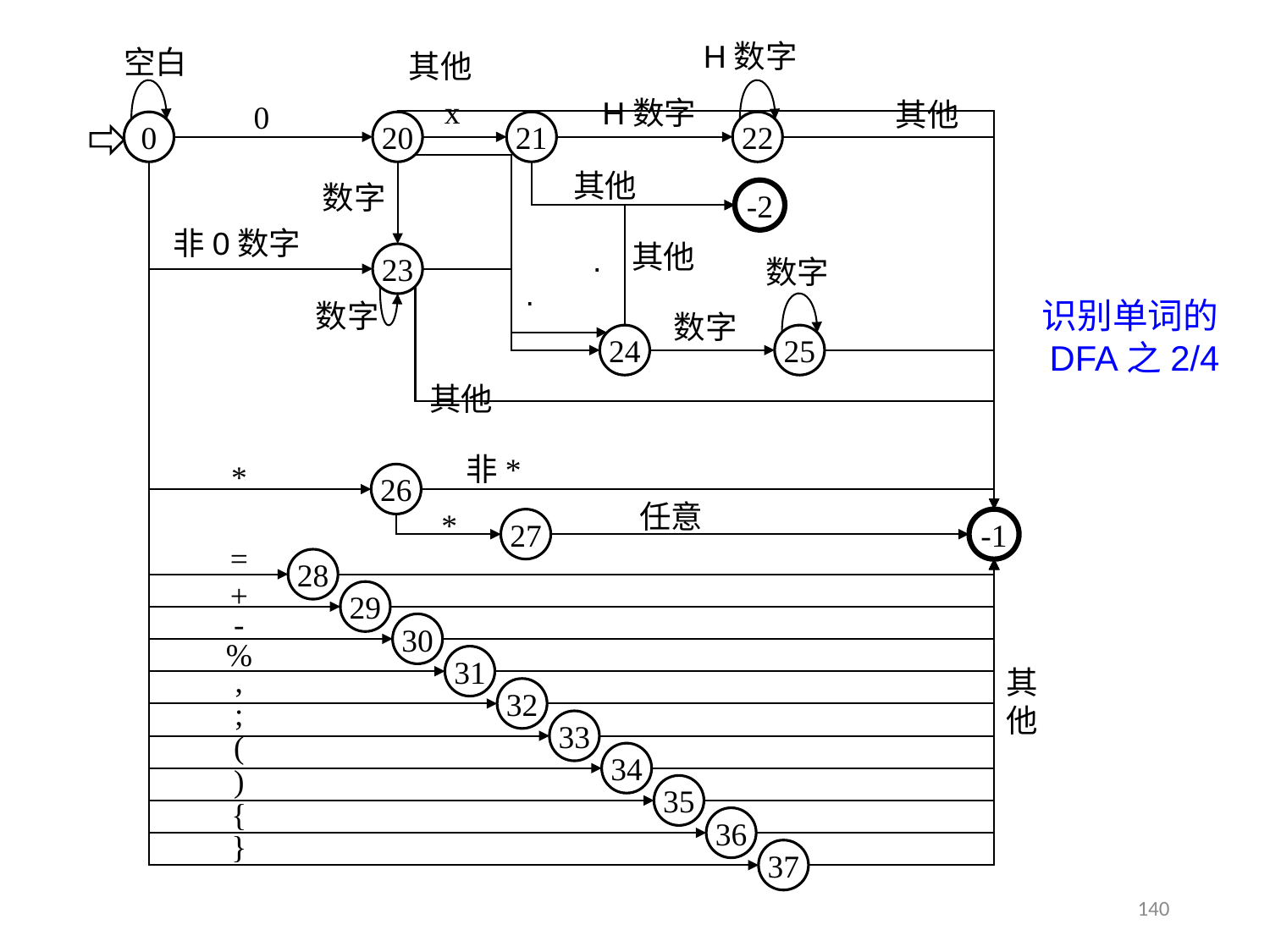

3.4.3 识别单词的DFA
H数字
空白
其他
x
H数字
其他
0
0
20
21
22

其他
数字
-2
非0数字
其他
.
23
数字
.
数字
数字
24
25
其他
非*
*
26
任意
*
27
-1
=
28
+
29
-
30
%
31
,
其他
32
;
33
(
34
)
35
{
36
}
37
识别单词的DFA之2/4
140